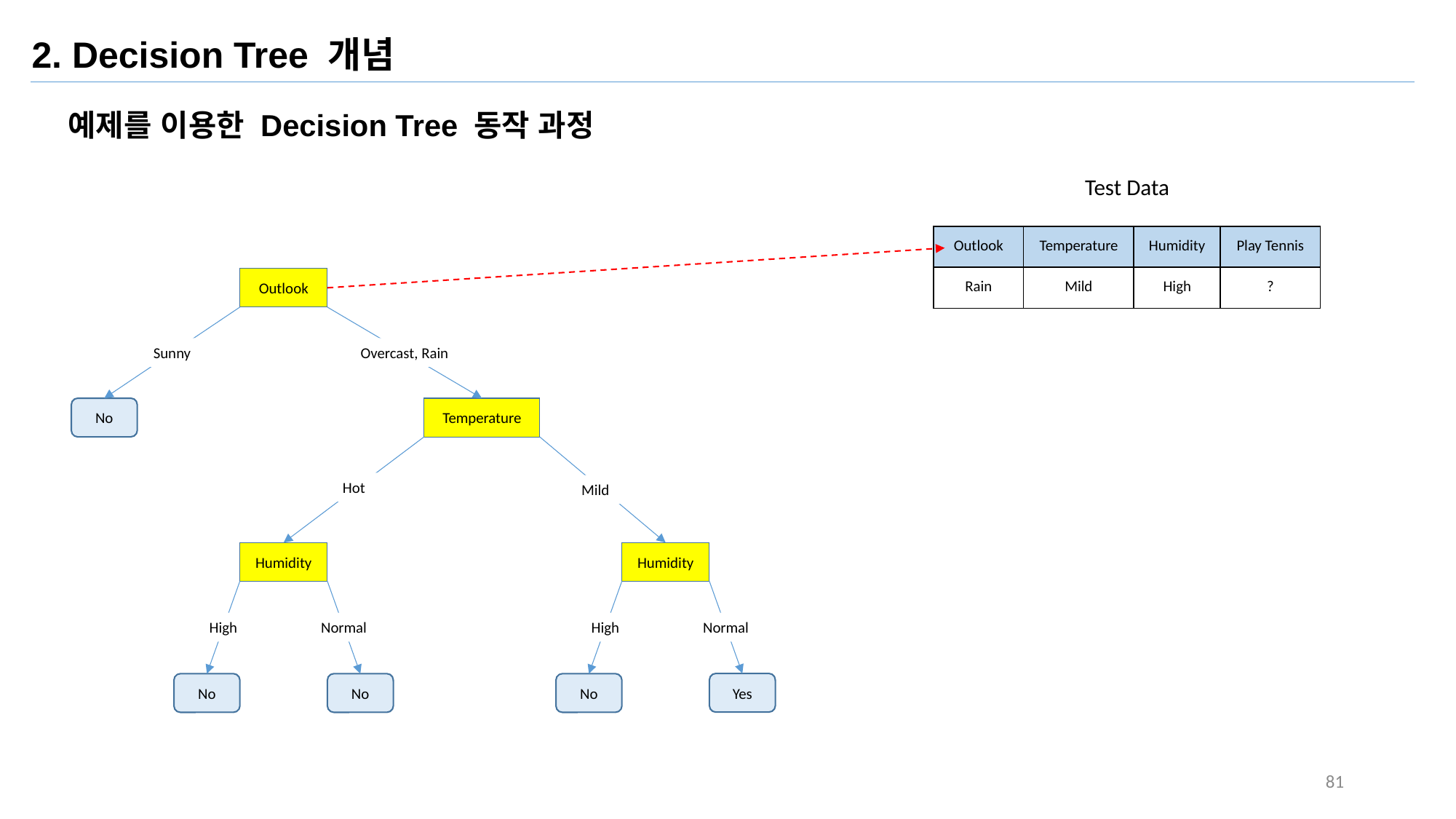

2. Decision Tree 개념
예제를 이용한 Decision Tree 동작 과정
Test Data
| Outlook | Temperature | Humidity | Play Tennis |
| --- | --- | --- | --- |
| Rain | Mild | High | ? |
Outlook
Overcast, Rain
Sunny
Temperature
No
Hot
Mild
Humidity
Humidity
Normal
High
High
Normal
Yes
No
No
No
81